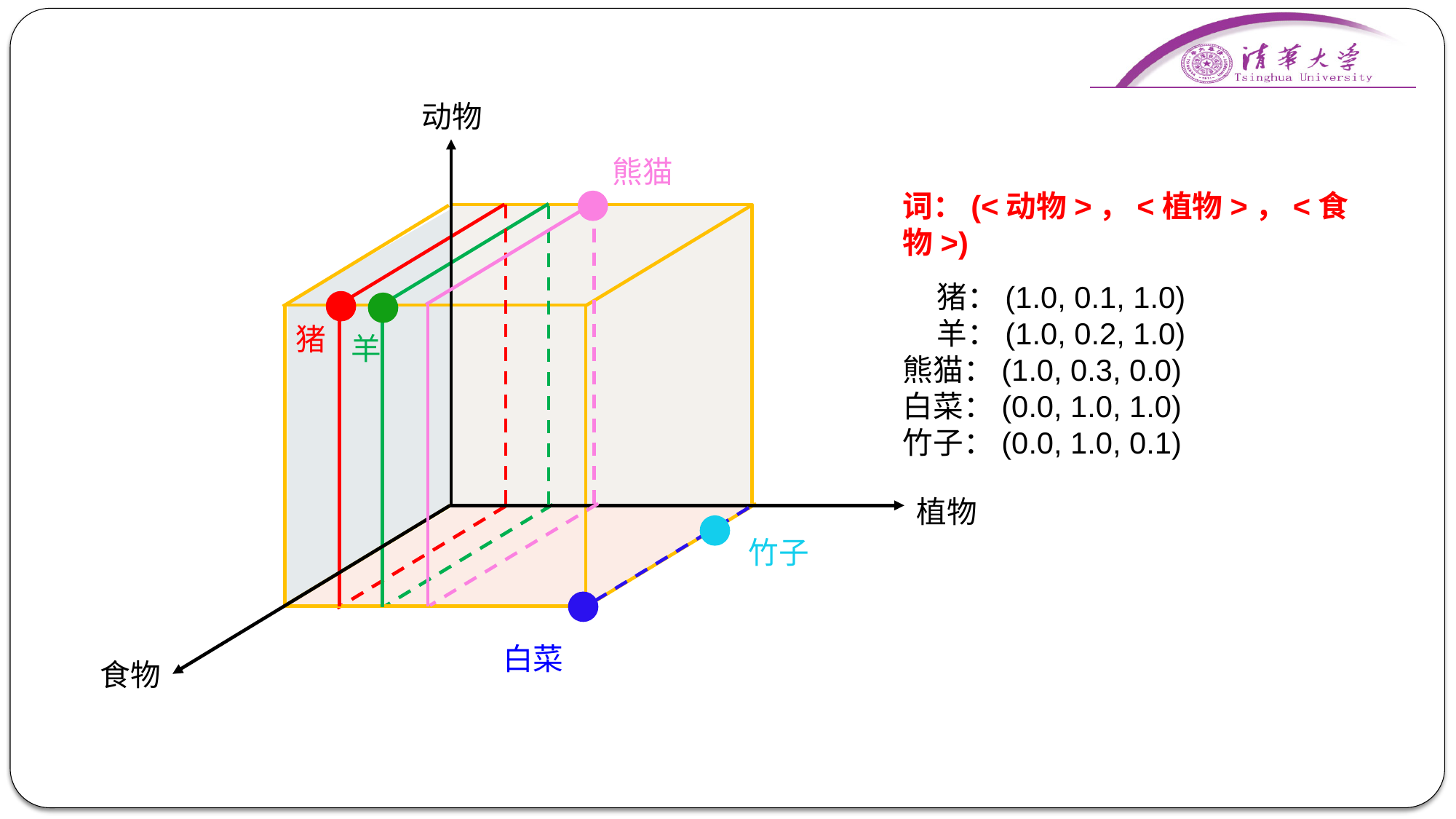

动物
熊猫
词：(<动物>，<植物>，<食物>)
    猪：(1.0, 0.1, 1.0)
    羊：(1.0, 0.2, 1.0)
熊猫：(1.0, 0.3, 0.0)
白菜：(0.0, 1.0, 1.0)
竹子：(0.0, 1.0, 0.1)

猪
羊
植物

竹子

白菜
食物